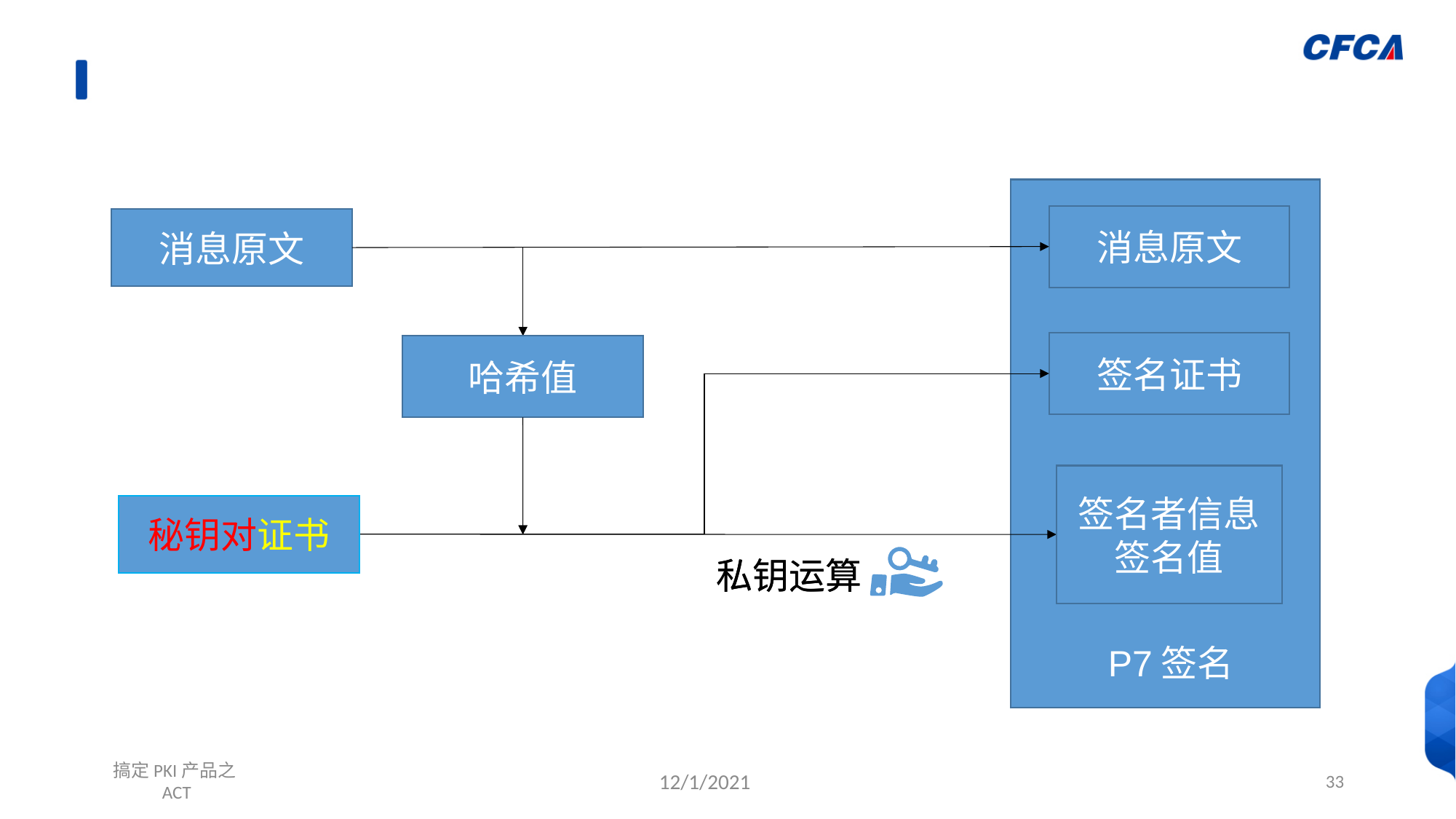

#

消息原文
消息原文
签名证书
哈希值
哈希值
签名者信息
签名值
签名者信息
签名值
秘钥对证书
秘钥对证书
私钥运算
私钥运算

P7签名
搞定PKI产品之ACT
12/1/2021
33